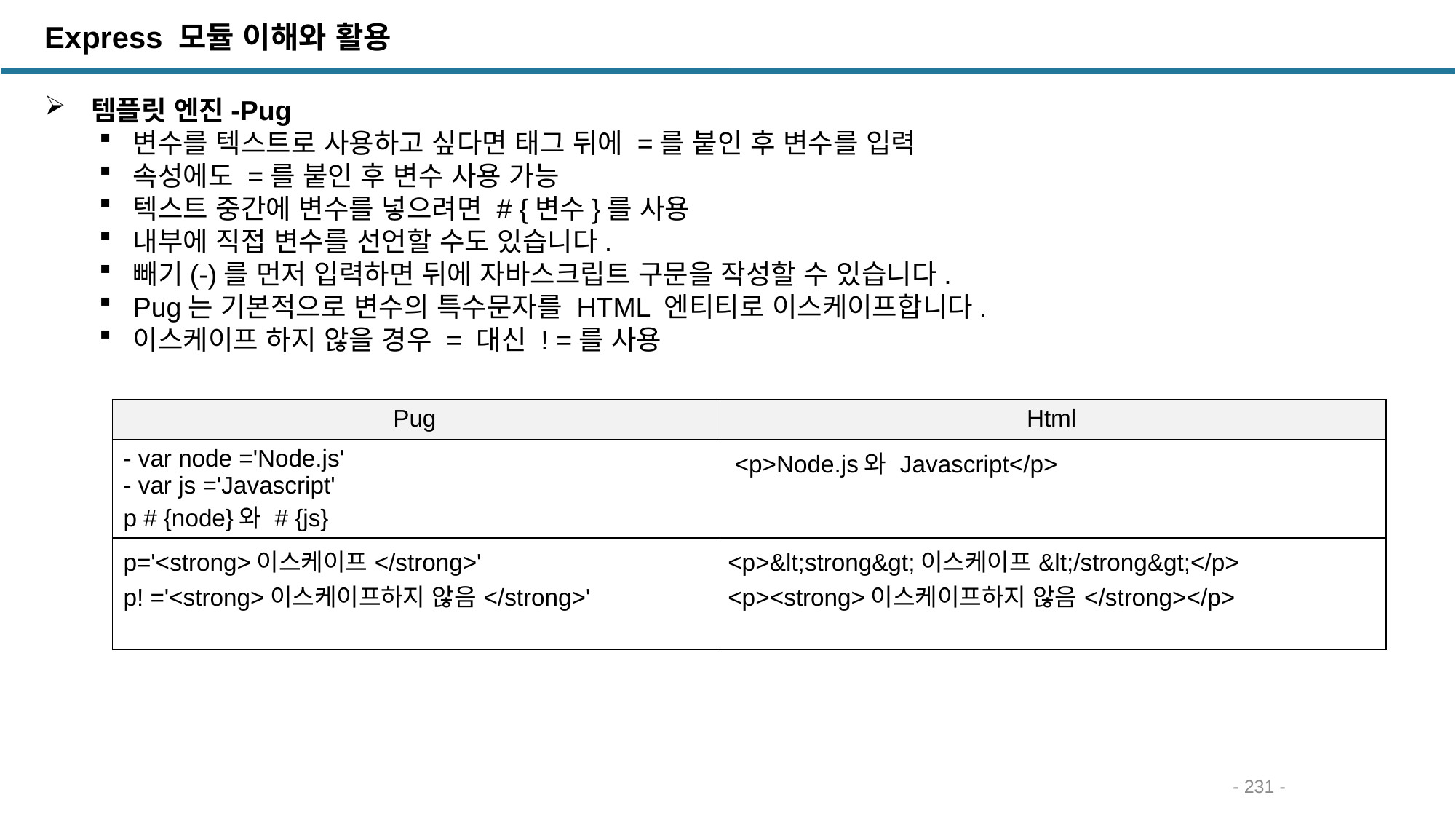

Express 모듈 이해와 활용
 템플릿 엔진-Pug
변수를 텍스트로 사용하고 싶다면 태그 뒤에 =를 붙인 후 변수를 입력
속성에도 =를 붙인 후 변수 사용 가능
텍스트 중간에 변수를 넣으려면 # {변수}를 사용
내부에 직접 변수를 선언할 수도 있습니다.
빼기(-)를 먼저 입력하면 뒤에 자바스크립트 구문을 작성할 수 있습니다.
Pug는 기본적으로 변수의 특수문자를 HTML 엔티티로 이스케이프합니다.
이스케이프 하지 않을 경우 = 대신 ! =를 사용
| Pug | Html |
| --- | --- |
| - var node ='Node.js' - var js ='Javascript' p # {node}와 # {js} | <p>Node.js와 Javascript</p> |
| p='<strong>이스케이프</strong>' p! ='<strong>이스케이프하지 않음</strong>' | <p>&lt;strong&gt;이스케이프&lt;/strong&gt;</p> <p><strong>이스케이프하지 않음</strong></p> |
- 231 -